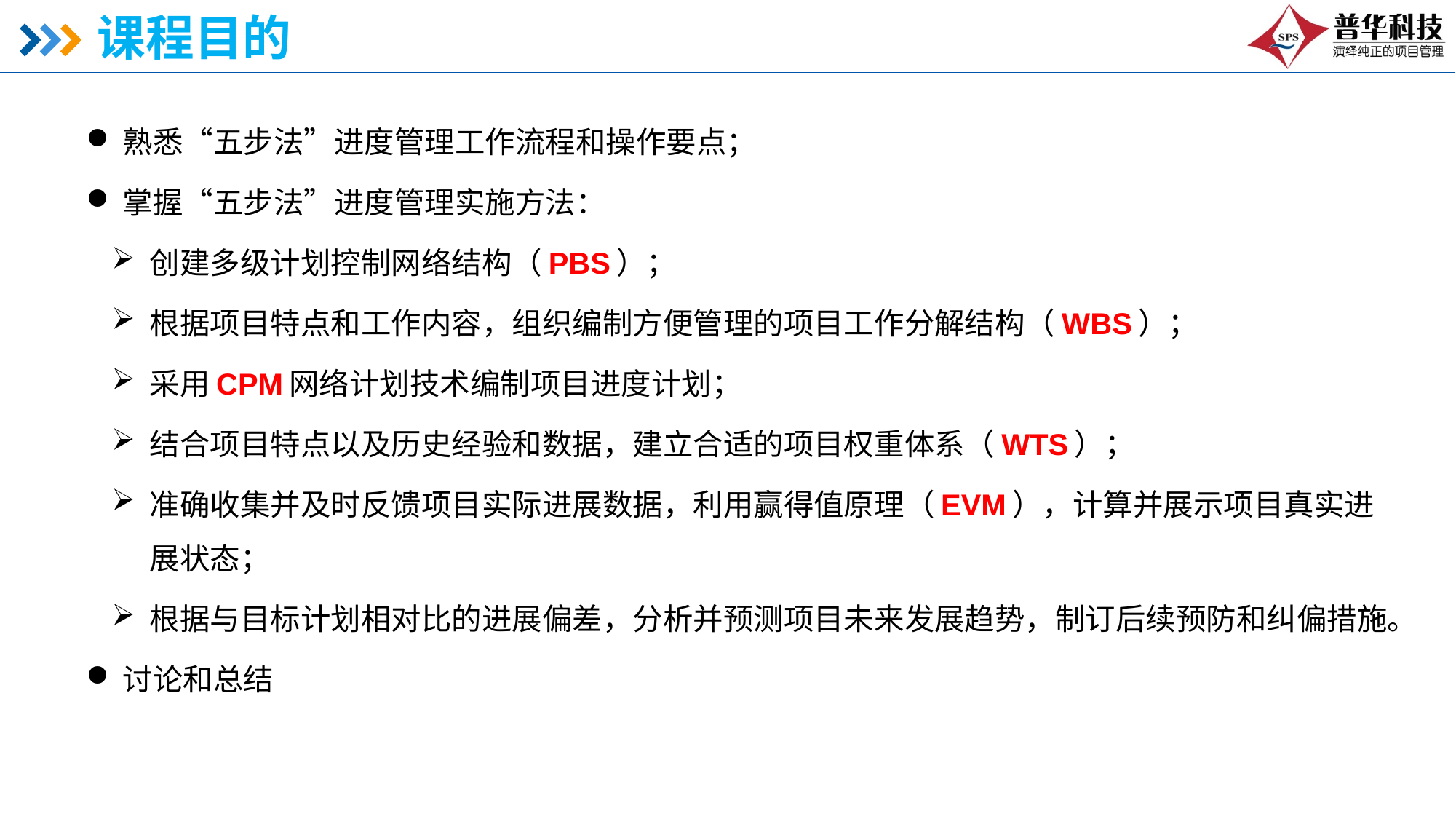

# 课程目的
熟悉“五步法”进度管理工作流程和操作要点；
掌握“五步法”进度管理实施方法：
创建多级计划控制网络结构（PBS）；
根据项目特点和工作内容，组织编制方便管理的项目工作分解结构（WBS）；
采用CPM网络计划技术编制项目进度计划；
结合项目特点以及历史经验和数据，建立合适的项目权重体系（WTS）；
准确收集并及时反馈项目实际进展数据，利用赢得值原理（EVM），计算并展示项目真实进展状态；
根据与目标计划相对比的进展偏差，分析并预测项目未来发展趋势，制订后续预防和纠偏措施。
讨论和总结